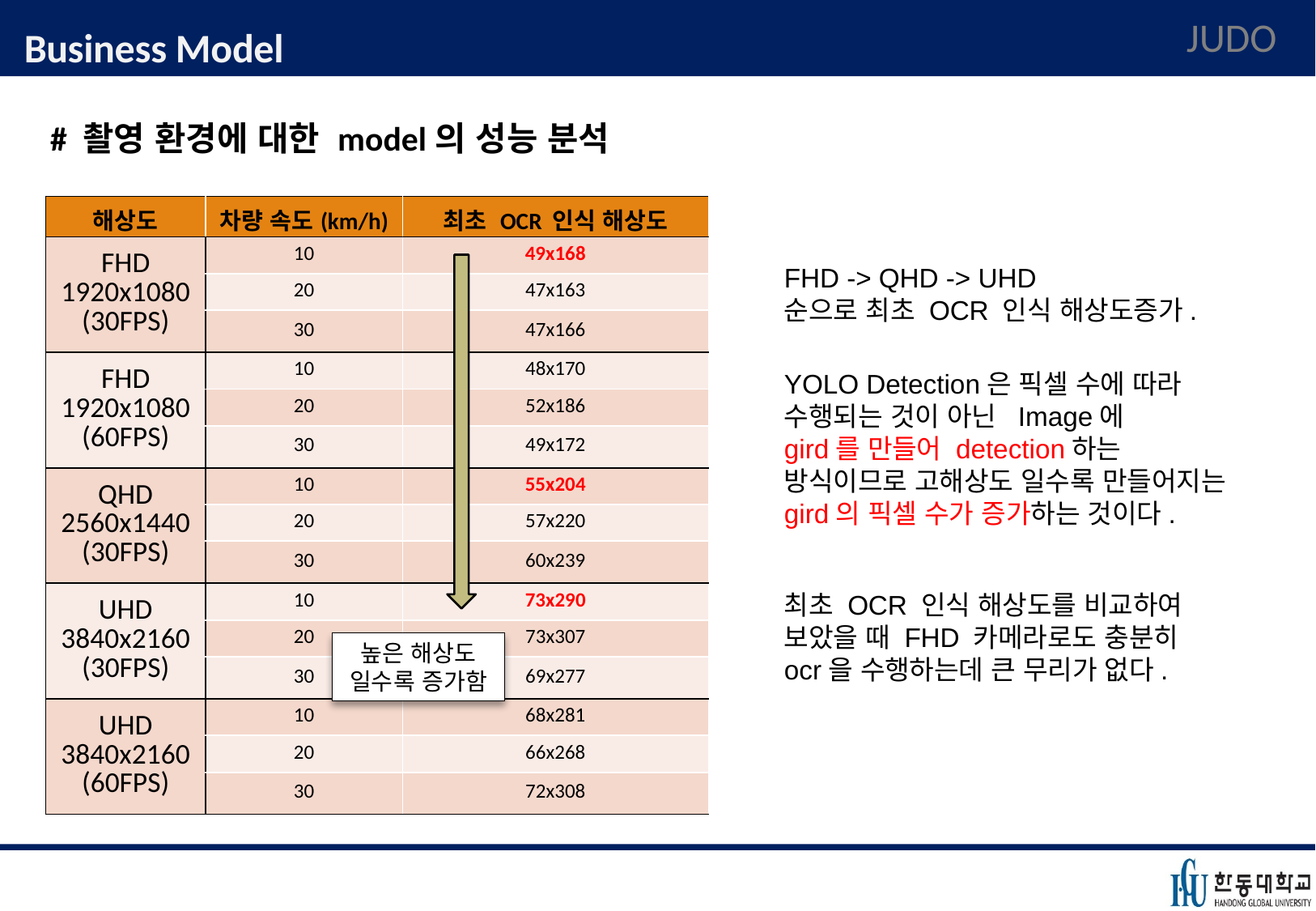

# Business Model
JUDO
# 촬영 환경에 대한 model의 성능 분석
| 해상도 | 차량 속도(km/h) | 최초 OCR 인식 해상도 |
| --- | --- | --- |
| FHD 1920x1080 (30FPS) | 10 | 49x168 |
|  | 20 | 47x163 |
|  | 30 | 47x166 |
| FHD 1920x1080 (60FPS) | 10 | 48x170 |
|  | 20 | 52x186 |
|  | 30 | 49x172 |
| QHD 2560x1440 (30FPS) | 10 | 55x204 |
|  | 20 | 57x220 |
|  | 30 | 60x239 |
| UHD 3840x2160 (30FPS) | 10 | 73x290 |
|  | 20 | 73x307 |
|  | 30 | 69x277 |
| UHD 3840x2160 (60FPS) | 10 | 68x281 |
|  | 20 | 66x268 |
|  | 30 | 72x308 |

FHD -> QHD -> UHD
순으로 최초 OCR 인식 해상도증가.
YOLO Detection은 픽셀 수에 따라
수행되는 것이 아닌  Image에
gird를 만들어 detection하는 방식이므로 고해상도 일수록 만들어지는 gird의 픽셀 수가 증가하는 것이다.
최초 OCR 인식 해상도를 비교하여
보았을 때 FHD 카메라로도 충분히
ocr을 수행하는데 큰 무리가 없다.
높은 해상도
일수록 증가함